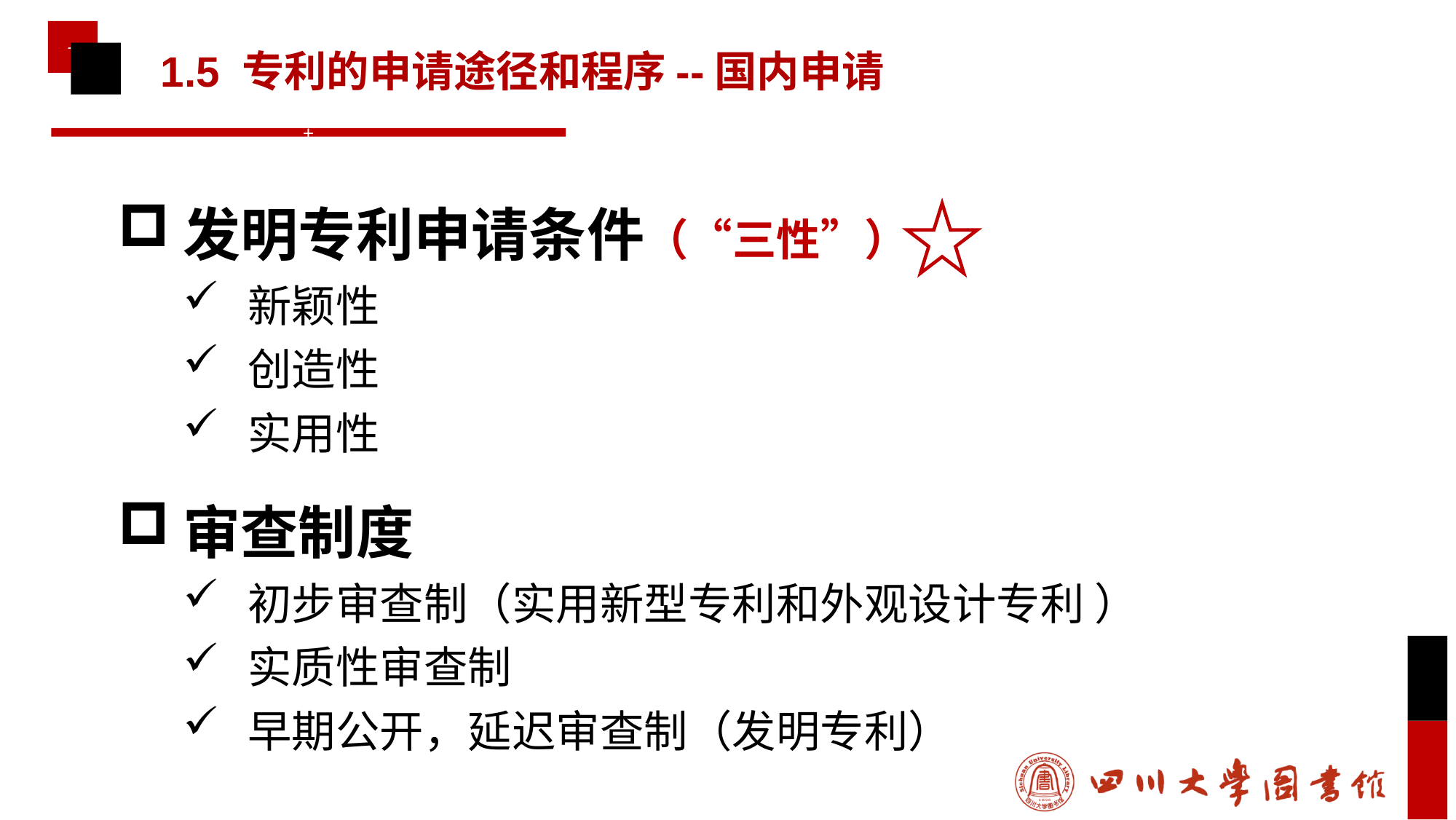

# 1.5 专利的申请途径和程序--国内申请

发明专利申请条件（“三性”）
新颖性
创造性
实用性

审查制度
初步审查制（实用新型专利和外观设计专利 ）
实质性审查制
早期公开，延迟审查制（发明专利）